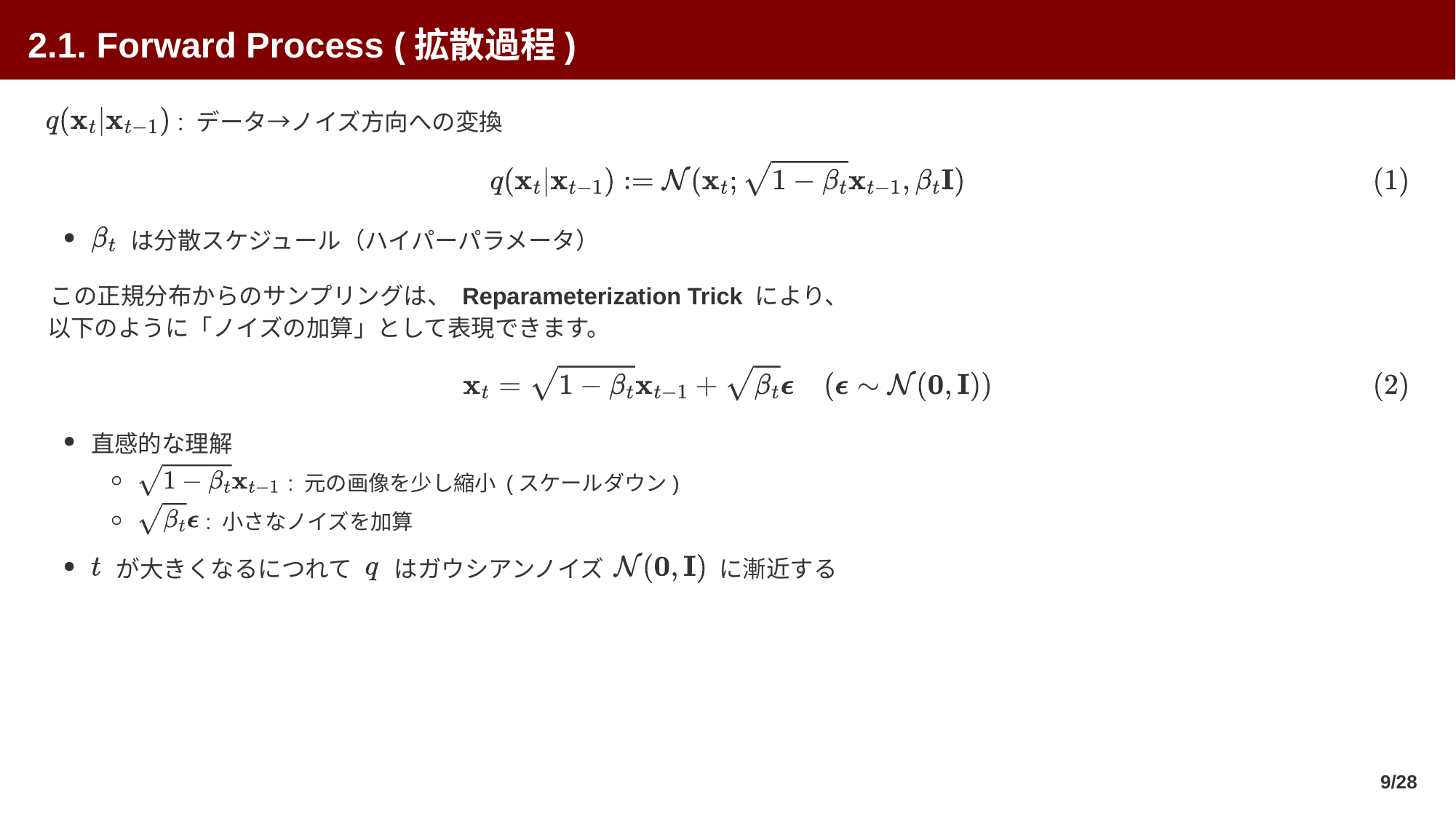

2.1. Forward Process (拡散過程)

 : データ→ノイズ方向への変換

 は分散スケジュール（ハイパーパラメータ）

この正規分布からのサンプリングは、 Reparameterization Trick により、
以下のように「ノイズの加算」として表現できます。

直感的な理解

 : 元の画像を少し縮小 (スケールダウン)

 : 小さなノイズを加算

 が大きくなるにつれて
 はガウシアンノイズ
 に漸近する

9/28